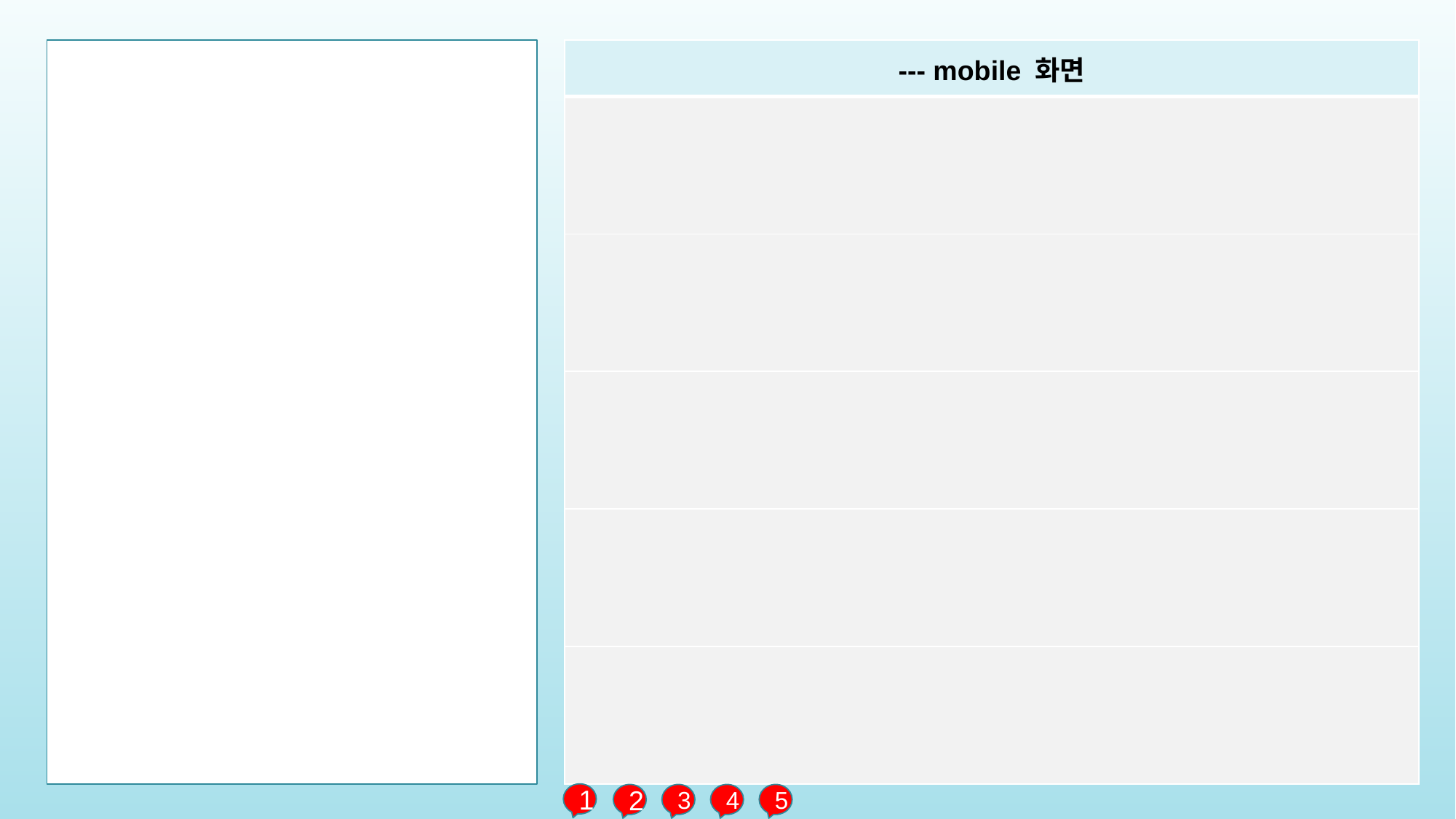

| --- mobile 화면 |
| --- |
|  |
|  |
|  |
|  |
|  |

1
2
3
4
5